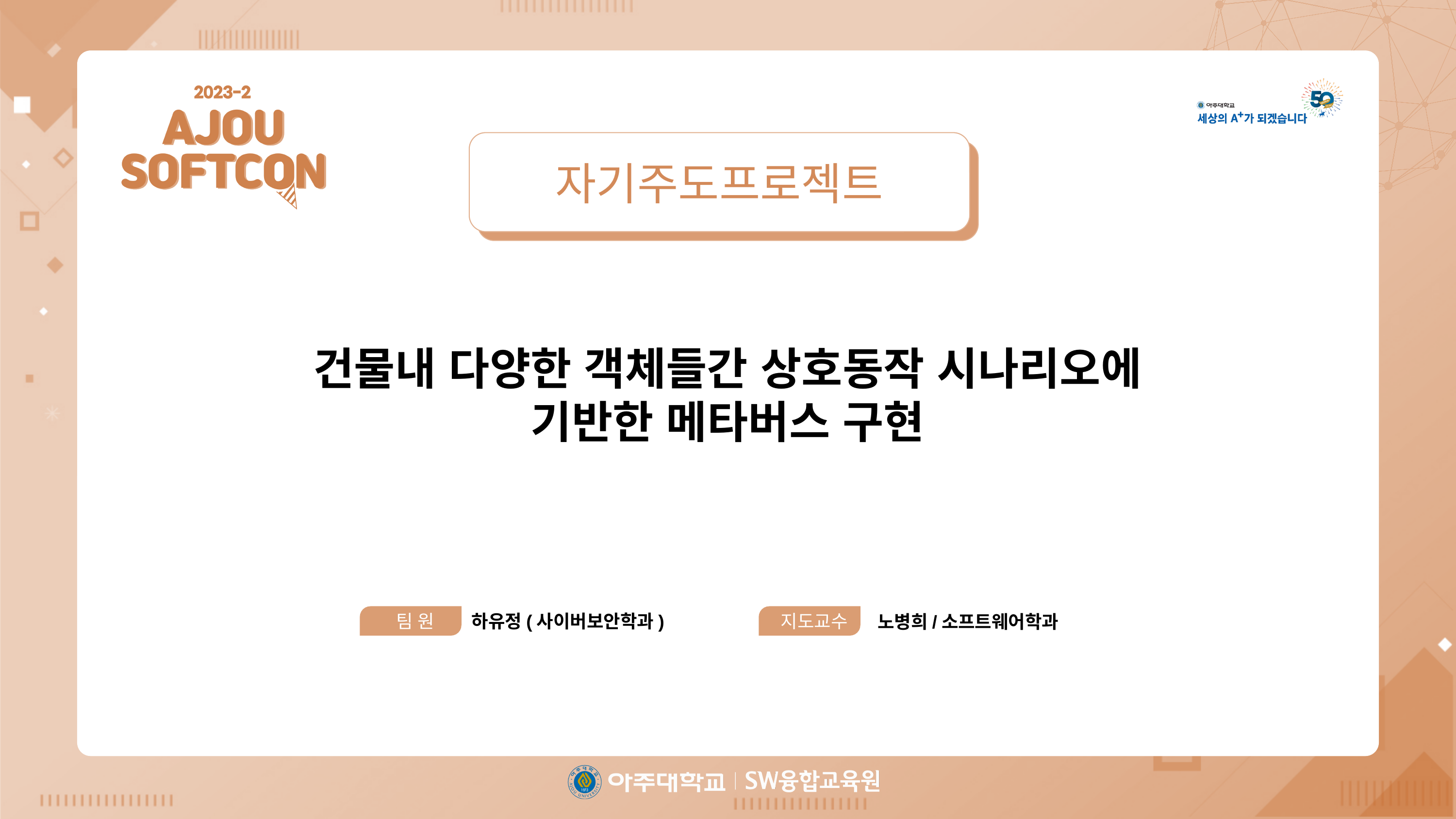

건물내 다양한 객체들간 상호동작 시나리오에 기반한 메타버스 구현
 팀 원
하유정(사이버보안학과)
 지도교수
노병희/소프트웨어학과